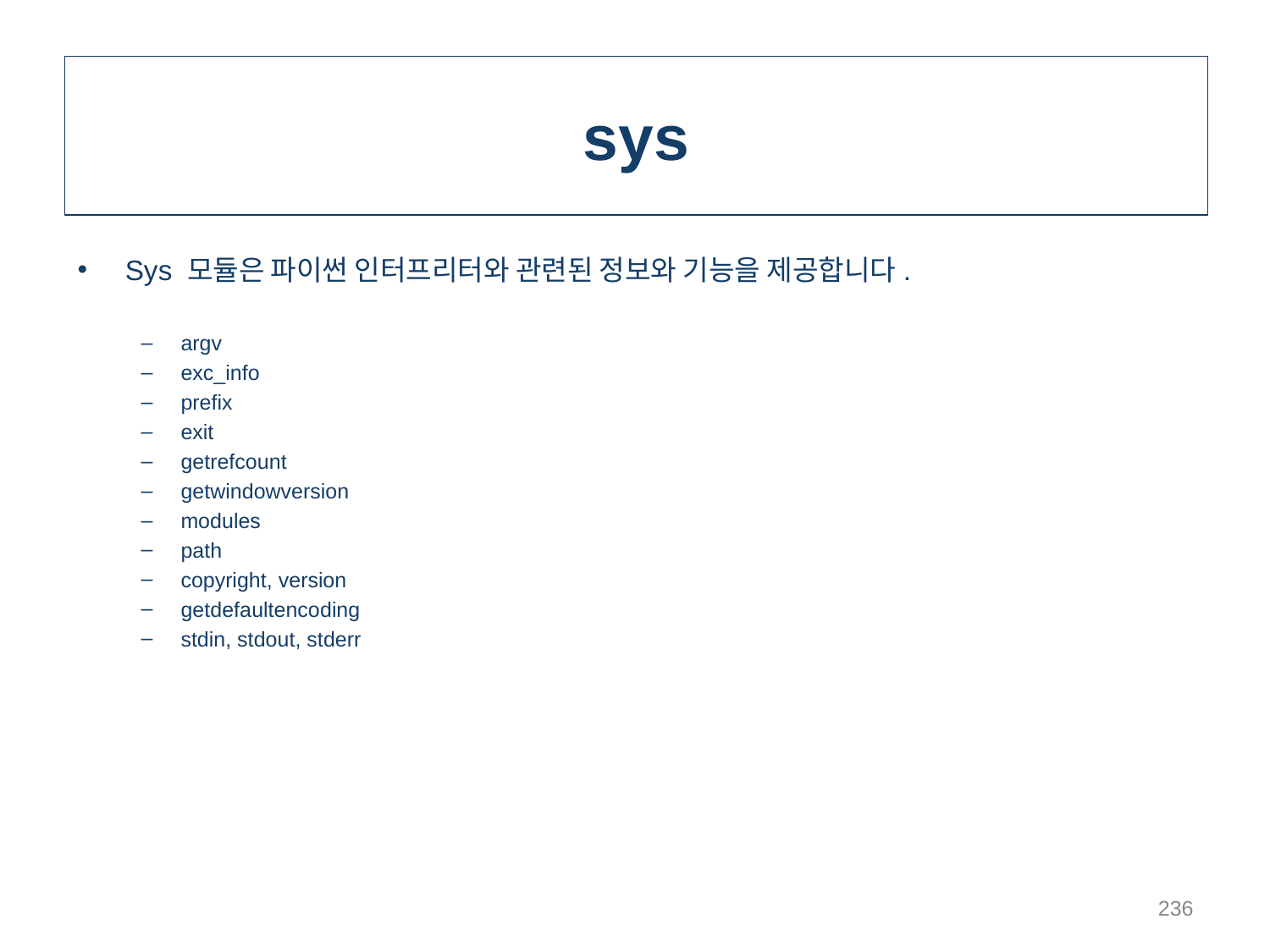

# sys
Sys 모듈은 파이썬 인터프리터와 관련된 정보와 기능을 제공합니다.

argv
exc_info
prefix
exit
getrefcount
getwindowversion
modules
path
copyright, version
getdefaultencoding
stdin, stdout, stderr

236